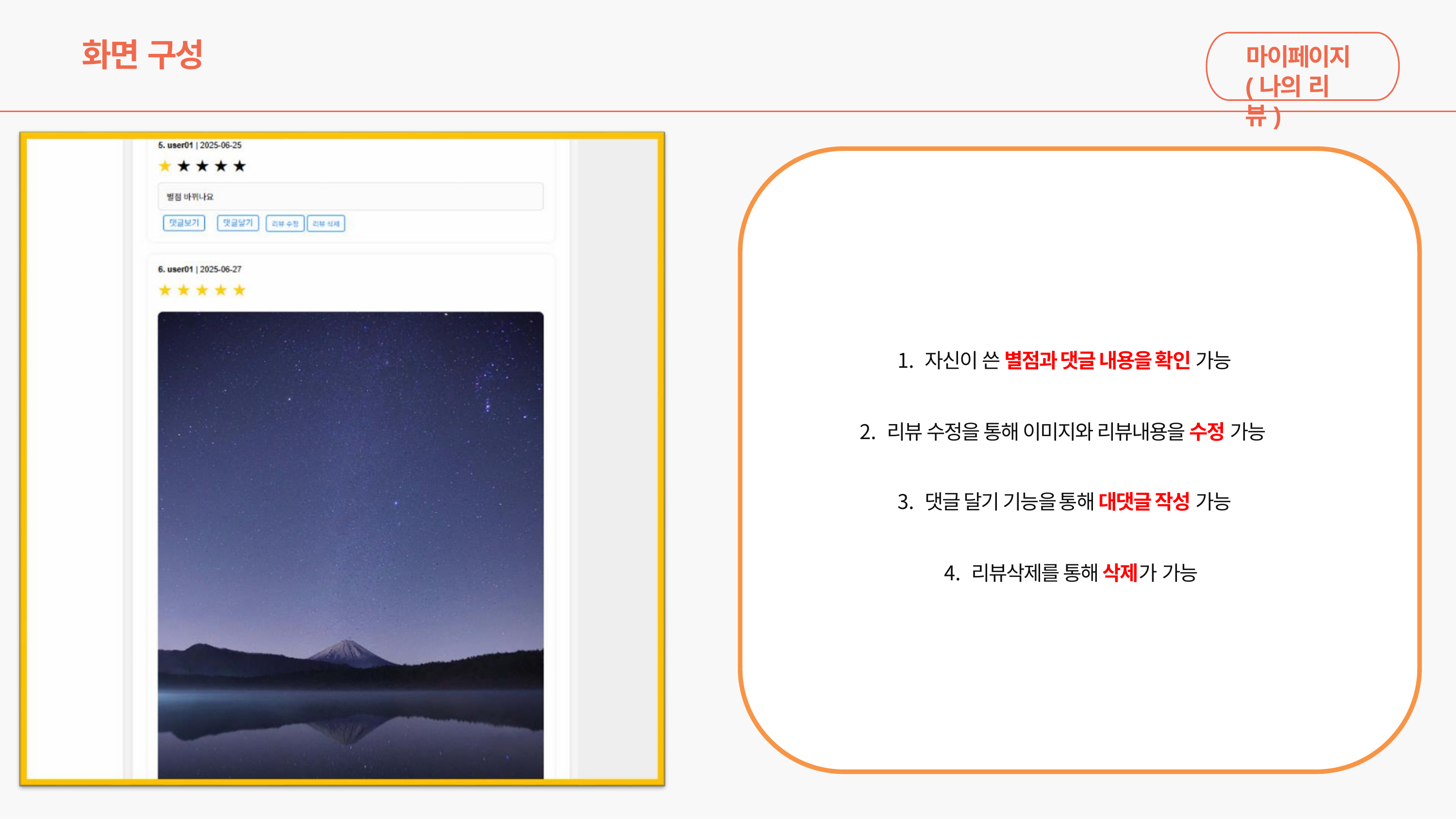

# 화면 구성
마이페이지
(나의 리뷰)

자신이 쓴 별점과 댓글 내용을 확인 가능

리뷰 수정을 통해 이미지와 리뷰내용을 수정 가능

댓글 달기 기능을 통해 대댓글 작성 가능

리뷰삭제를 통해 삭제가 가능